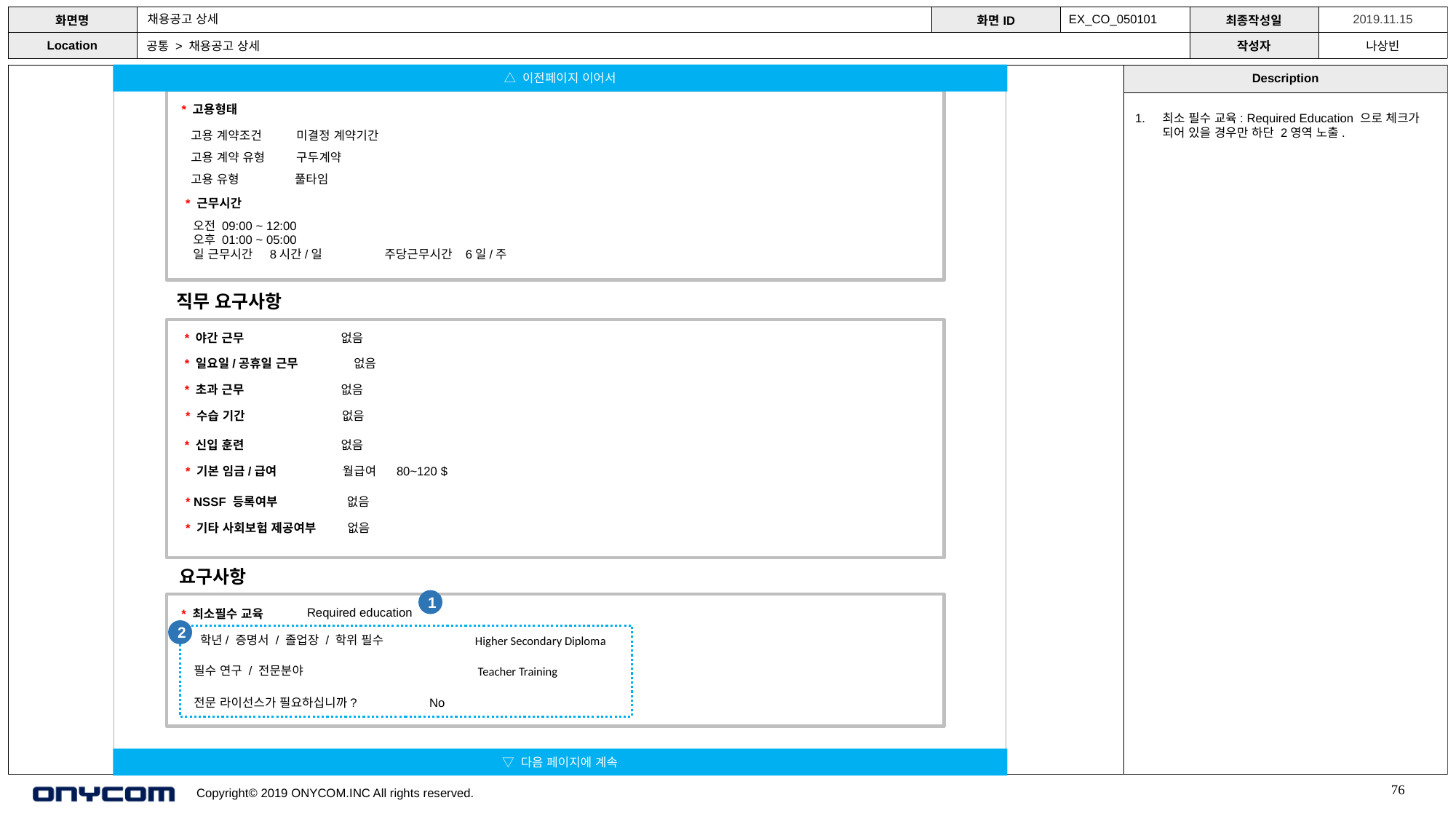

채용공고 상세
EX_CO_050101
공통 > 채용공고 상세
△ 이전페이지 이어서

* 고용형태
최소 필수 교육: Required Education 으로 체크가 되어 있을 경우만 하단 2영역 노출.

고용 계약조건          미결정 계약기간
고용 계약 유형         구두계약
고용 유형                풀타임
* 근무시간
오전 09:00 ~ 12:00
오후 01:00 ~ 05:00
일 근무시간    8시간/일                  주당근무시간   6일/주
직무 요구사항

* 야간 근무                            없음

* 일요일/공휴일 근무                없음

* 초과 근무                            없음

* 수습 기간                            없음

* 신입 훈련                            없음

* 기본 임금/급여                   월급여     80~120 $

* NSSF 등록여부                    없음

* 기타 사회보험 제공여부         없음

요구사항
1

 Required education
* 최소필수 교육
2

 학년/ 증명서 / 졸업장 / 학위 필수
Higher Secondary Diploma
필수 연구 / 전문분야
Teacher Training
전문 라이선스가 필요하십니까?                     No
▽ 다음 페이지에 계속
76